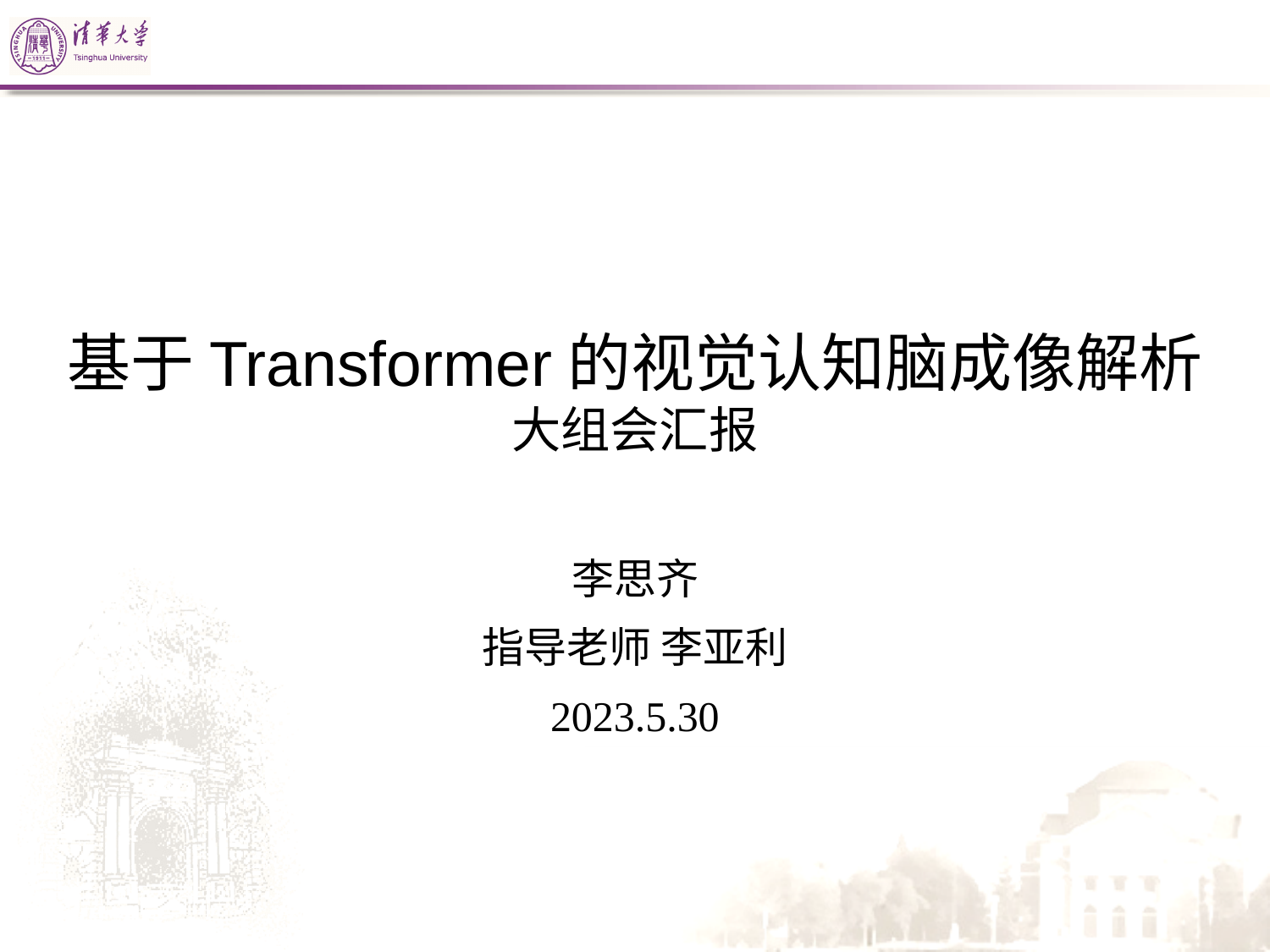

# 基于Transformer的视觉认知脑成像解析 大组会汇报
李思齐
指导老师 李亚利
2023.5.30
1